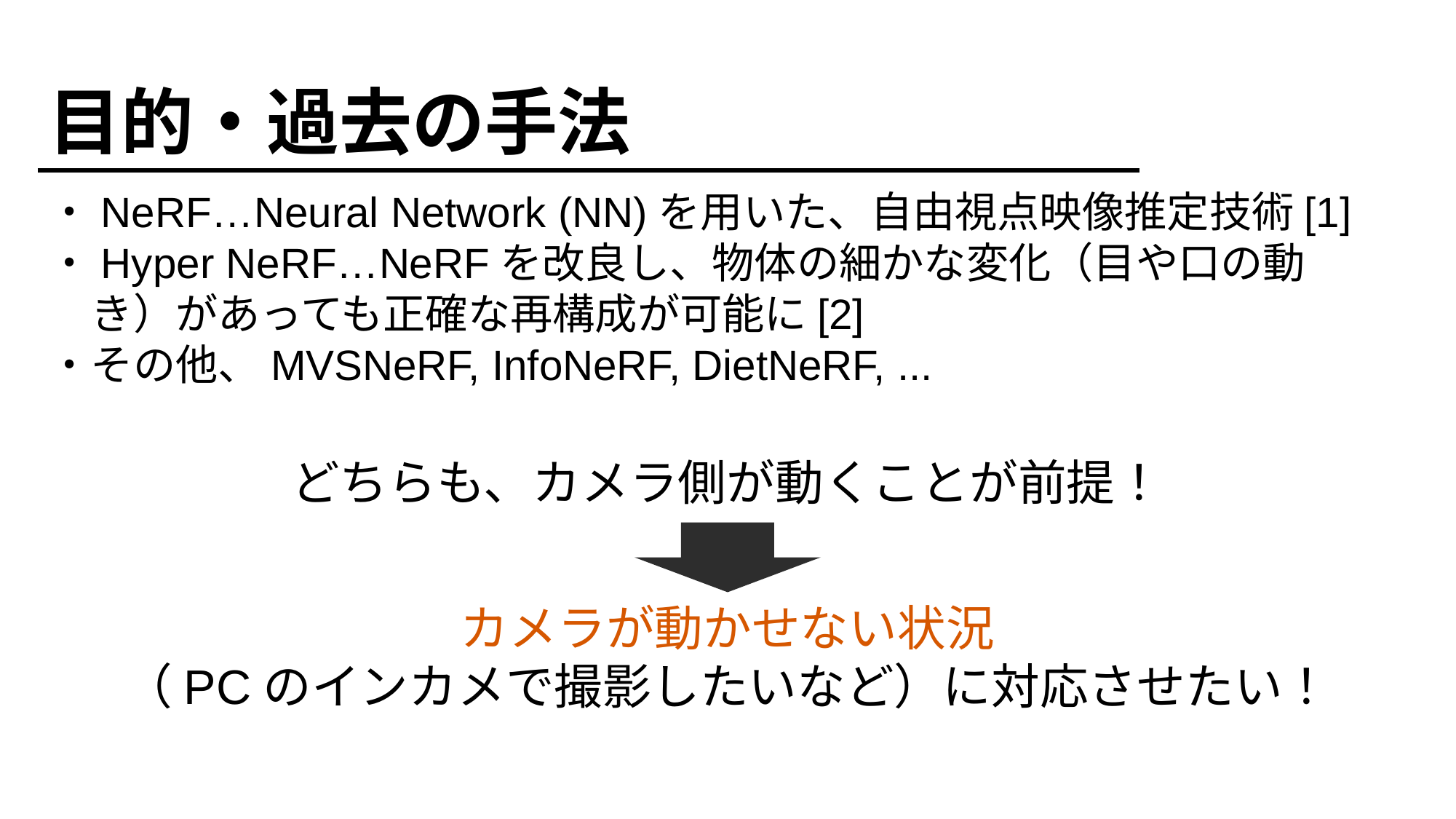

3
目的・過去の手法
・NeRF…Neural Network (NN)を用いた、自由視点映像推定技術[1]
・Hyper NeRF…NeRFを改良し、物体の細かな変化（目や口の動
　き）があっても正確な再構成が可能に[2]
・その他、MVSNeRF, InfoNeRF, DietNeRF, ...
どちらも、カメラ側が動くことが前提！

カメラが動かせない状況
（PCのインカメで撮影したいなど）に対応させたい！